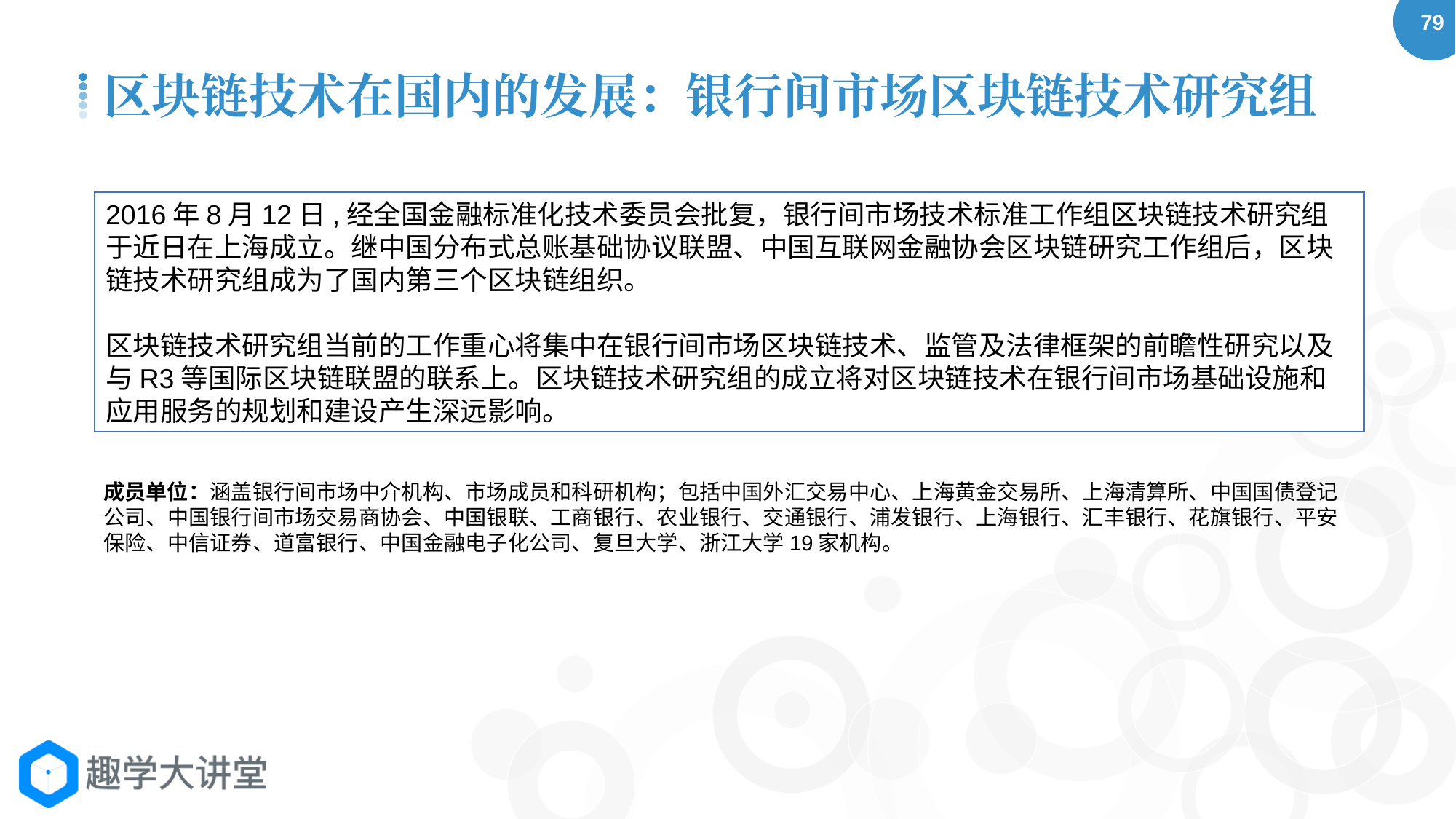

区块链技术在国内的发展：银行间市场区块链技术研究组
2016年8月12日,经全国金融标准化技术委员会批复，银行间市场技术标准工作组区块链技术研究组于近日在上海成立。继中国分布式总账基础协议联盟、中国互联网金融协会区块链研究工作组后，区块链技术研究组成为了国内第三个区块链组织。

区块链技术研究组当前的工作重心将集中在银行间市场区块链技术、监管及法律框架的前瞻性研究以及与R3等国际区块链联盟的联系上。区块链技术研究组的成立将对区块链技术在银行间市场基础设施和应用服务的规划和建设产生深远影响。
成员单位：涵盖银行间市场中介机构、市场成员和科研机构；包括中国外汇交易中心、上海黄金交易所、上海清算所、中国国债登记公司、中国银行间市场交易商协会、中国银联、工商银行、农业银行、交通银行、浦发银行、上海银行、汇丰银行、花旗银行、平安保险、中信证券、道富银行、中国金融电子化公司、复旦大学、浙江大学19家机构。